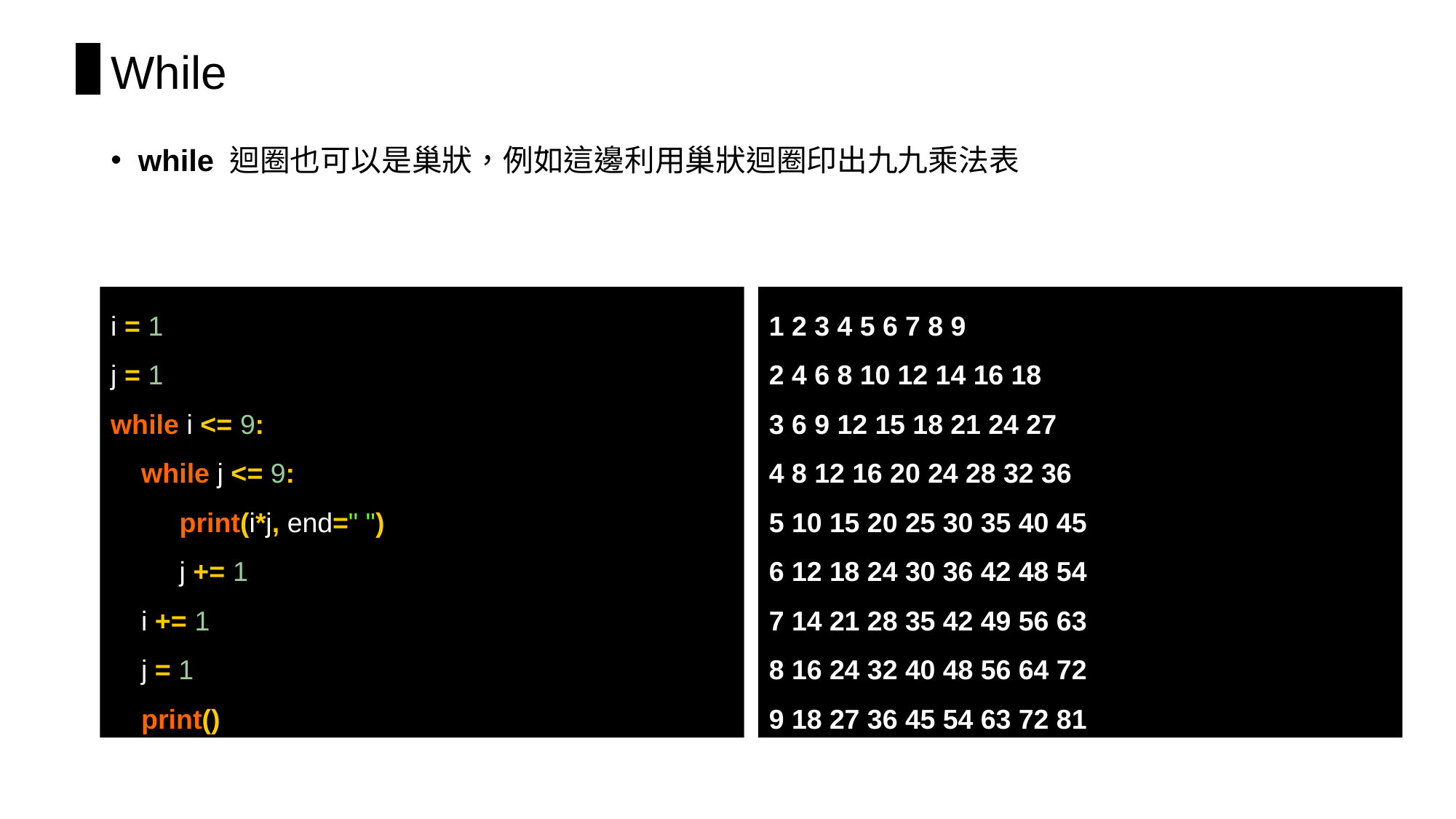

# While
while 迴圈也可以是巢狀，例如這邊利用巢狀迴圈印出九九乘法表
1 2 3 4 5 6 7 8 9
2 4 6 8 10 12 14 16 18
3 6 9 12 15 18 21 24 27
4 8 12 16 20 24 28 32 36
5 10 15 20 25 30 35 40 45
6 12 18 24 30 36 42 48 54
7 14 21 28 35 42 49 56 63
8 16 24 32 40 48 56 64 72
9 18 27 36 45 54 63 72 81
i = 1
j = 1
while i <= 9:
    while j <= 9:
         print(i*j, end=" ")
         j += 1
    i += 1
    j = 1
    print()